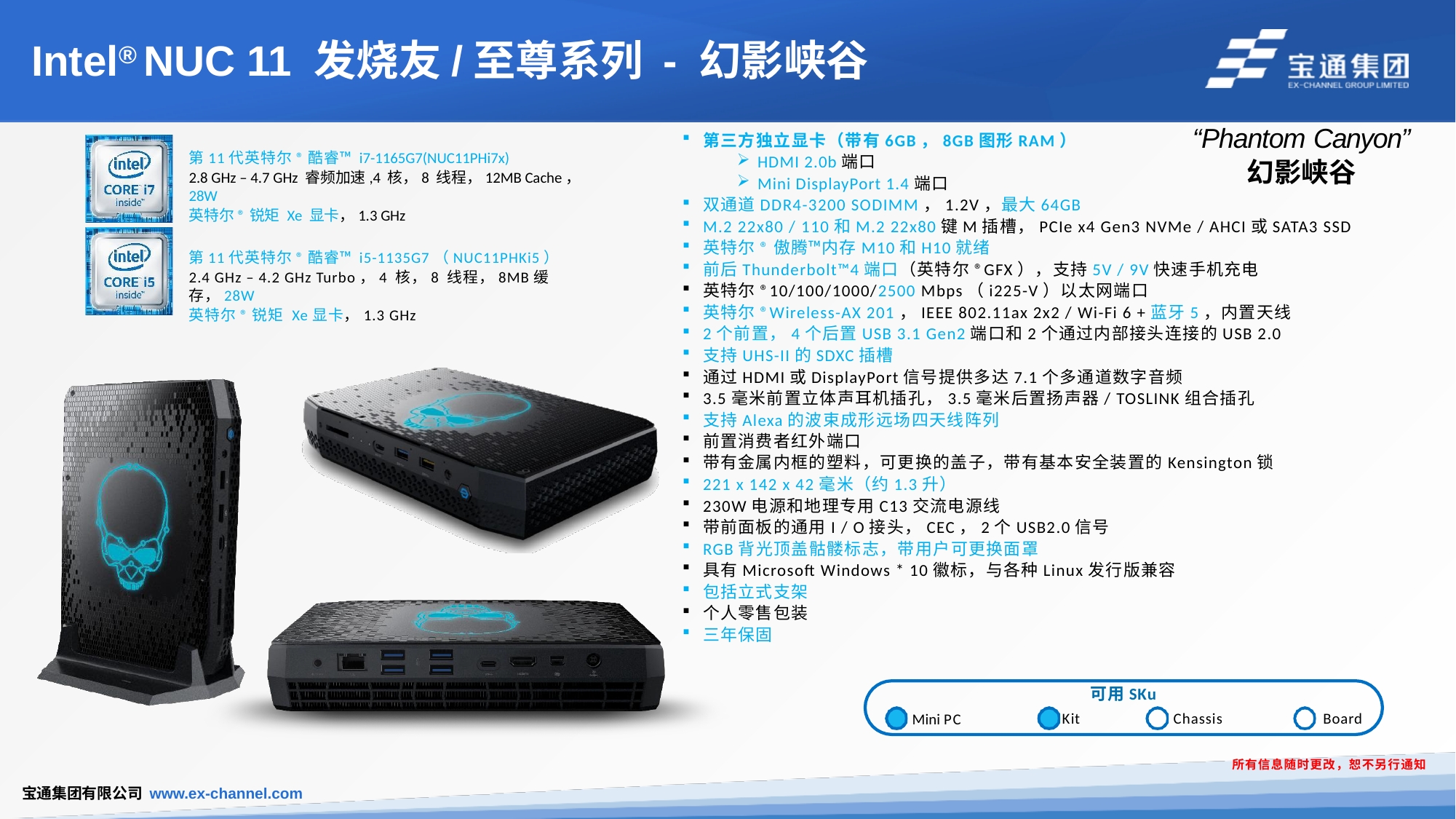

# Intel® NUC 11 发烧友/至尊系列 - 幻影峡谷
“Phantom Canyon”
幻影峡谷
第三方独立显卡（带有6GB，8GB图形RAM）
HDMI 2.0b端口
Mini DisplayPort 1.4端口
双通道DDR4-3200 SODIMM，1.2V，最大64GB
M.2 22x80 /​​ 110和M.2 22x80键M插槽，PCIe x4 Gen3 NVMe / AHCI或SATA3 SSD
英特尔®傲腾™内存M10和H10就绪
前后Thunderbolt™4端口（英特尔®GFX），支持5V / 9V快速手机充电
英特尔®10/100/1000/2500 Mbps（i225-V）以太网端口
英特尔®Wireless-AX 201，IEEE 802.11ax 2x2 / Wi-Fi 6 +蓝牙5，内置天线
2个前置，4个后置USB 3.1 Gen2端口和2个通过内部接头连接的USB 2.0
支持UHS-II的SDXC插槽
通过HDMI或DisplayPort信号提供多达7.1个多通道数字音频
3.5毫米前置立体声耳机插孔，3.5毫米后置扬声器/ TOSLINK组合插孔
支持Alexa的波束成形远场四天线阵列
前置消费者红外端口
带有金属内框的塑料，可更换的盖子，带有基本安全装置的Kensington锁
221 x 142 x 42毫米（约1.3升）
230W电源和地理专用C13交流电源线
带前面板的通用I / O接头，CEC，2个USB2.0信号
RGB背光顶盖骷髅标志，带用户可更换面罩
具有Microsoft Windows * 10徽标，与各种Linux发行版兼容
包括立式支架
个人零售包装
三年保固

第11代英特尔®酷睿™ i7-1165G7(NUC11PHi7x)
2.8 GHz – 4.7 GHz 睿频加速,4 核，8 线程，12MB Cache，28W
英特尔®锐矩 Xe 显卡，1.3 GHz

第11代英特尔®酷睿™ i5-1135G7（NUC11PHKi5）
2.4 GHz – 4.2 GHz Turbo，4 核，8 线程，8MB缓存，28W
英特尔®锐矩 Xe显卡，1.3 GHz

可用SKu

Kit
Chassis
Board
Mini PC
所有信息随时更改，恕不另行通知